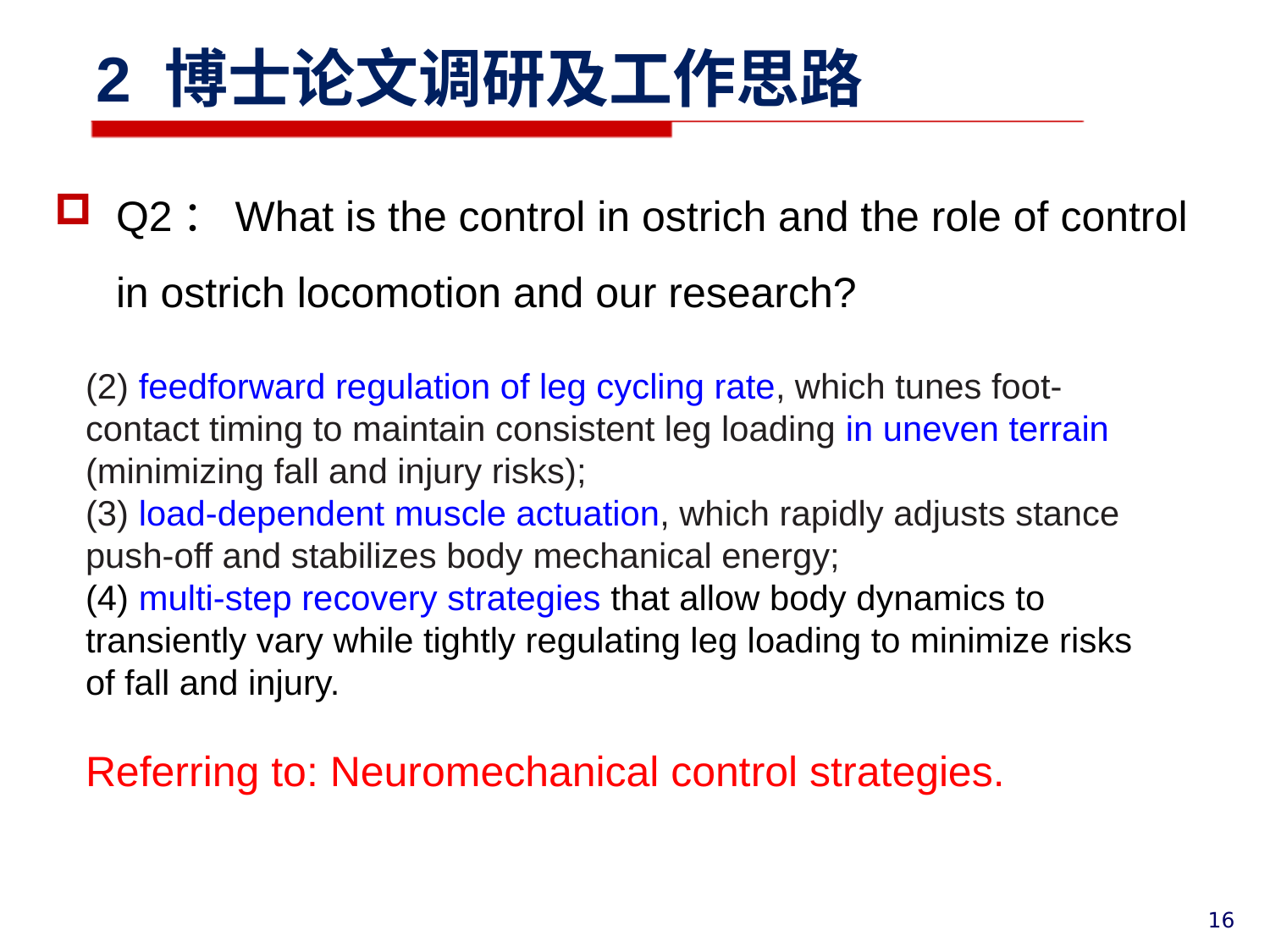

2 博士论文调研及工作思路
Q2：What is the control in ostrich and the role of control in ostrich locomotion and our research?
(2) feedforward regulation of leg cycling rate, which tunes foot-contact timing to maintain consistent leg loading in uneven terrain (minimizing fall and injury risks);
(3) load-dependent muscle actuation, which rapidly adjusts stance push-off and stabilizes body mechanical energy;
(4) multi-step recovery strategies that allow body dynamics to transiently vary while tightly regulating leg loading to minimize risks of fall and injury.

Referring to: Neuromechanical control strategies.
16
16